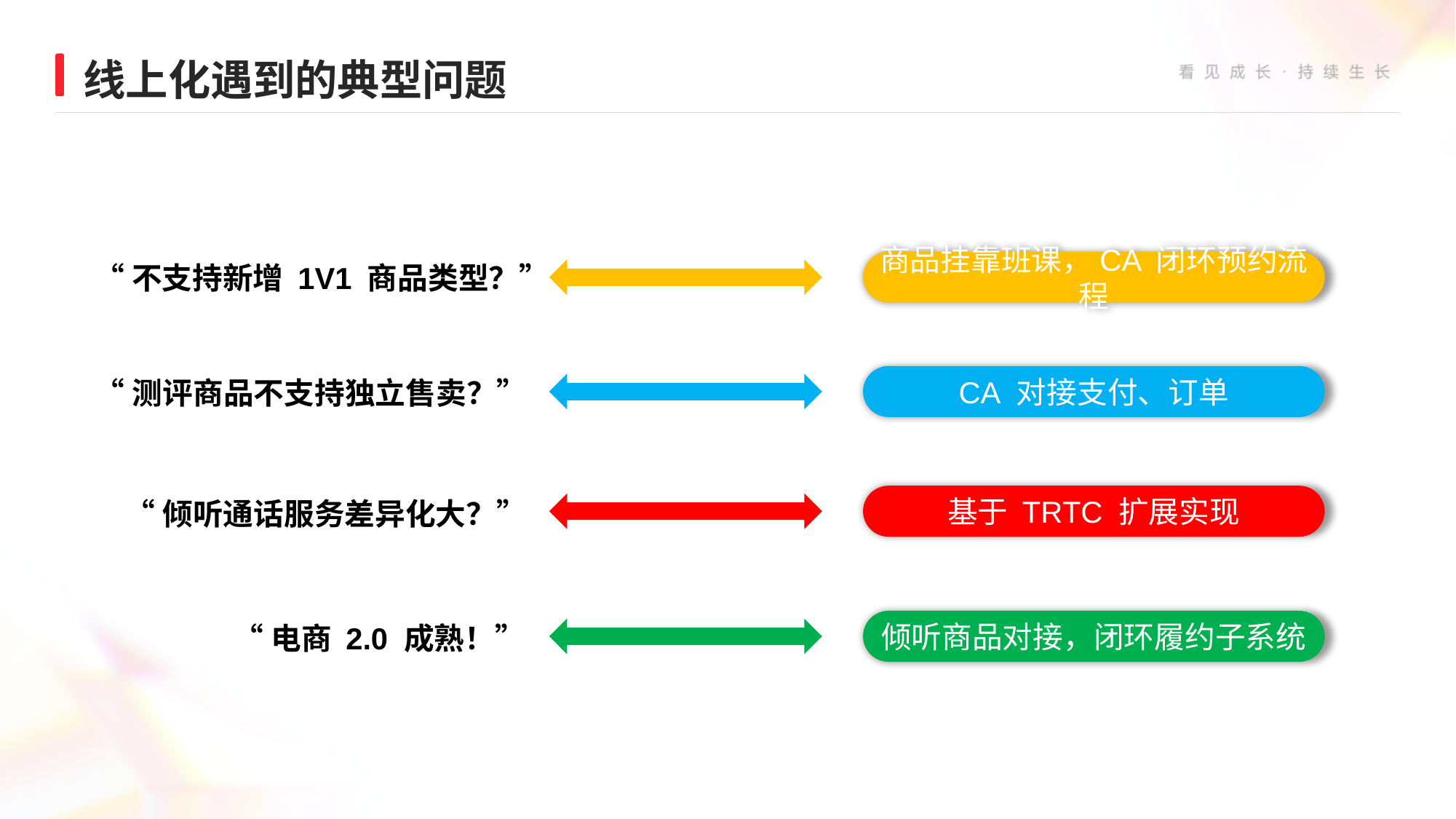

线上化遇到的典型问题
商品挂靠班课，CA 闭环预约流程
“不支持新增 1V1 商品类型？”

CA 对接支付、订单
“测评商品不支持独立售卖？”

基于 TRTC 扩展实现
“倾听通话服务差异化大？”

倾听商品对接，闭环履约子系统
“电商 2.0 成熟！”